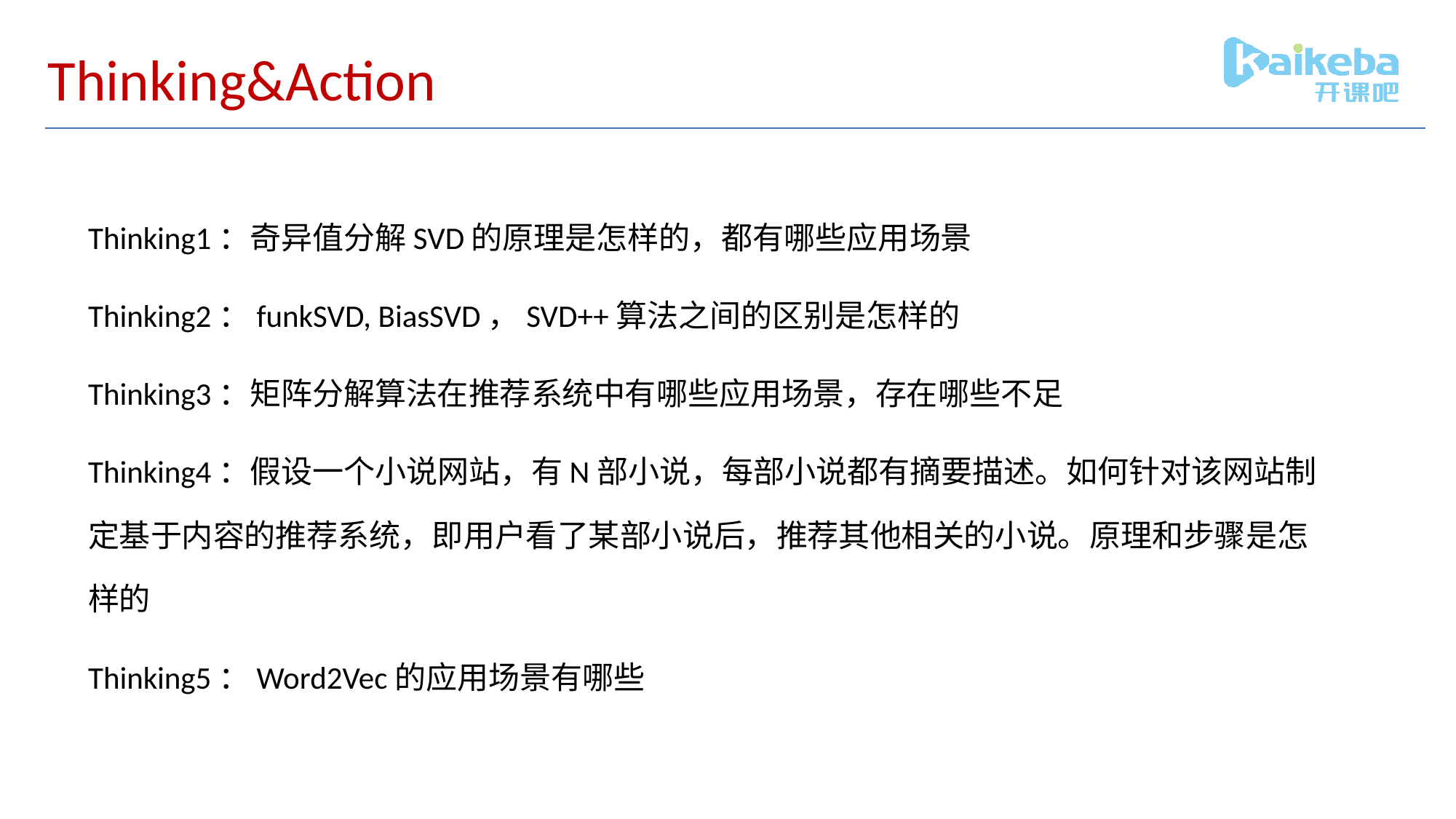

# Thinking&Action
Thinking1：奇异值分解SVD的原理是怎样的，都有哪些应用场景
Thinking2：funkSVD, BiasSVD，SVD++算法之间的区别是怎样的
Thinking3：矩阵分解算法在推荐系统中有哪些应用场景，存在哪些不足
Thinking4：假设一个小说网站，有N部小说，每部小说都有摘要描述。如何针对该网站制定基于内容的推荐系统，即用户看了某部小说后，推荐其他相关的小说。原理和步骤是怎样的
Thinking5：Word2Vec的应用场景有哪些